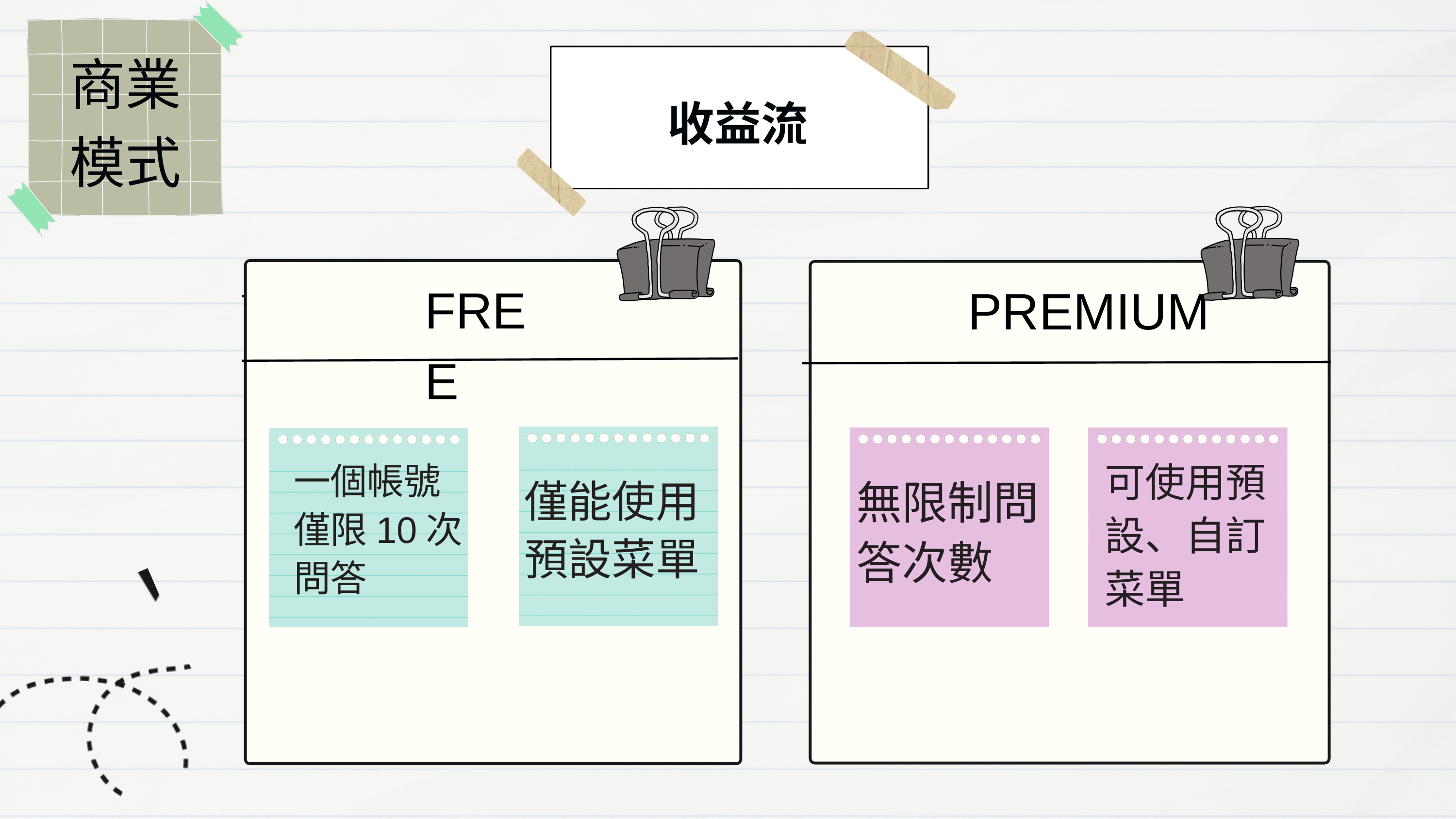

商業模式
收益流

FREE
PREMIUM

可使用預設、自訂菜單
一個帳號僅限10次問答
僅能使用預設菜單
無限制問答次數